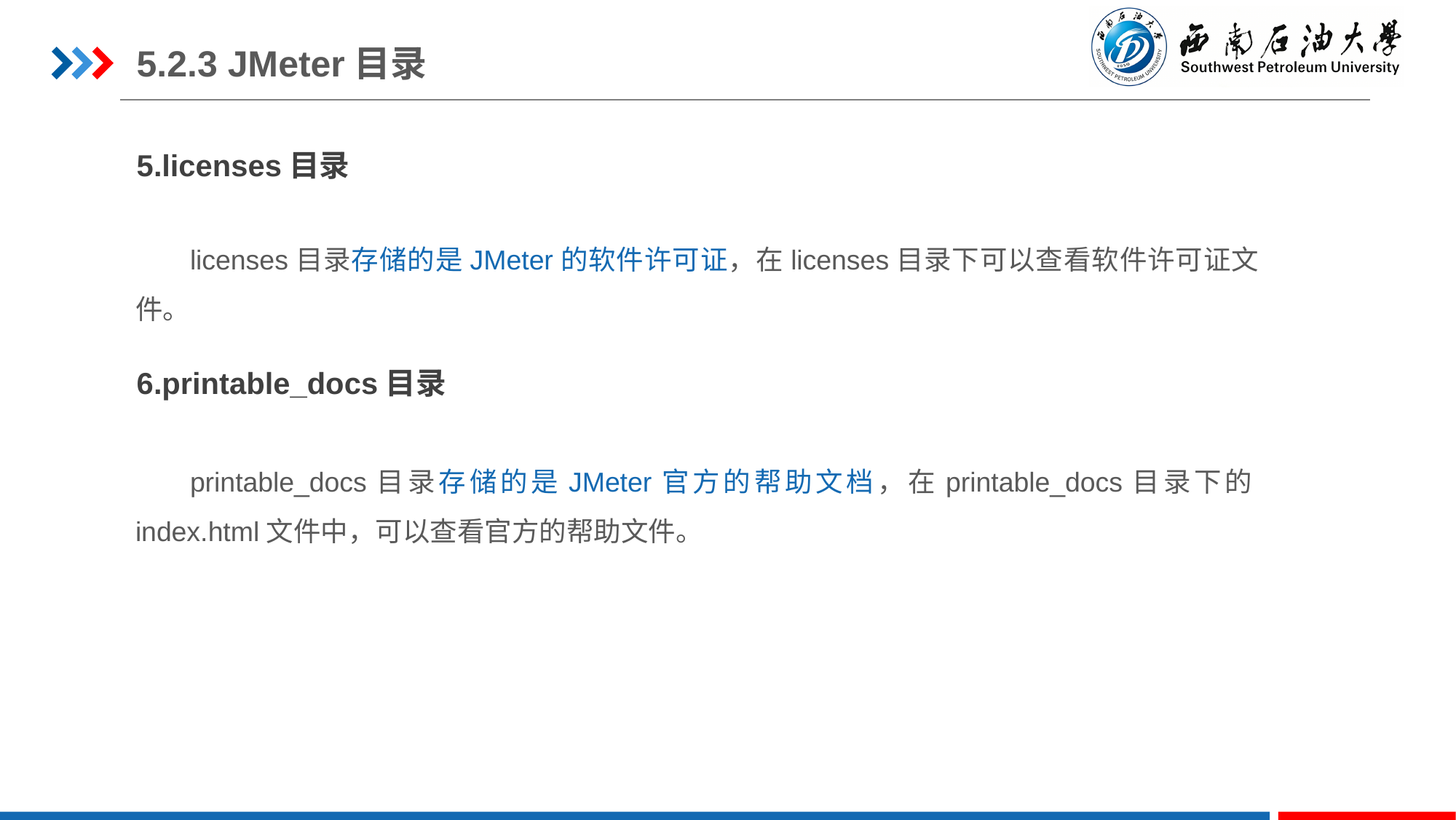

5.2.3 JMeter目录
5.licenses目录
licenses目录存储的是JMeter的软件许可证，在licenses目录下可以查看软件许可证文件。
6.printable_docs目录
printable_docs目录存储的是JMeter官方的帮助文档，在printable_docs目录下的index.html文件中，可以查看官方的帮助文件。